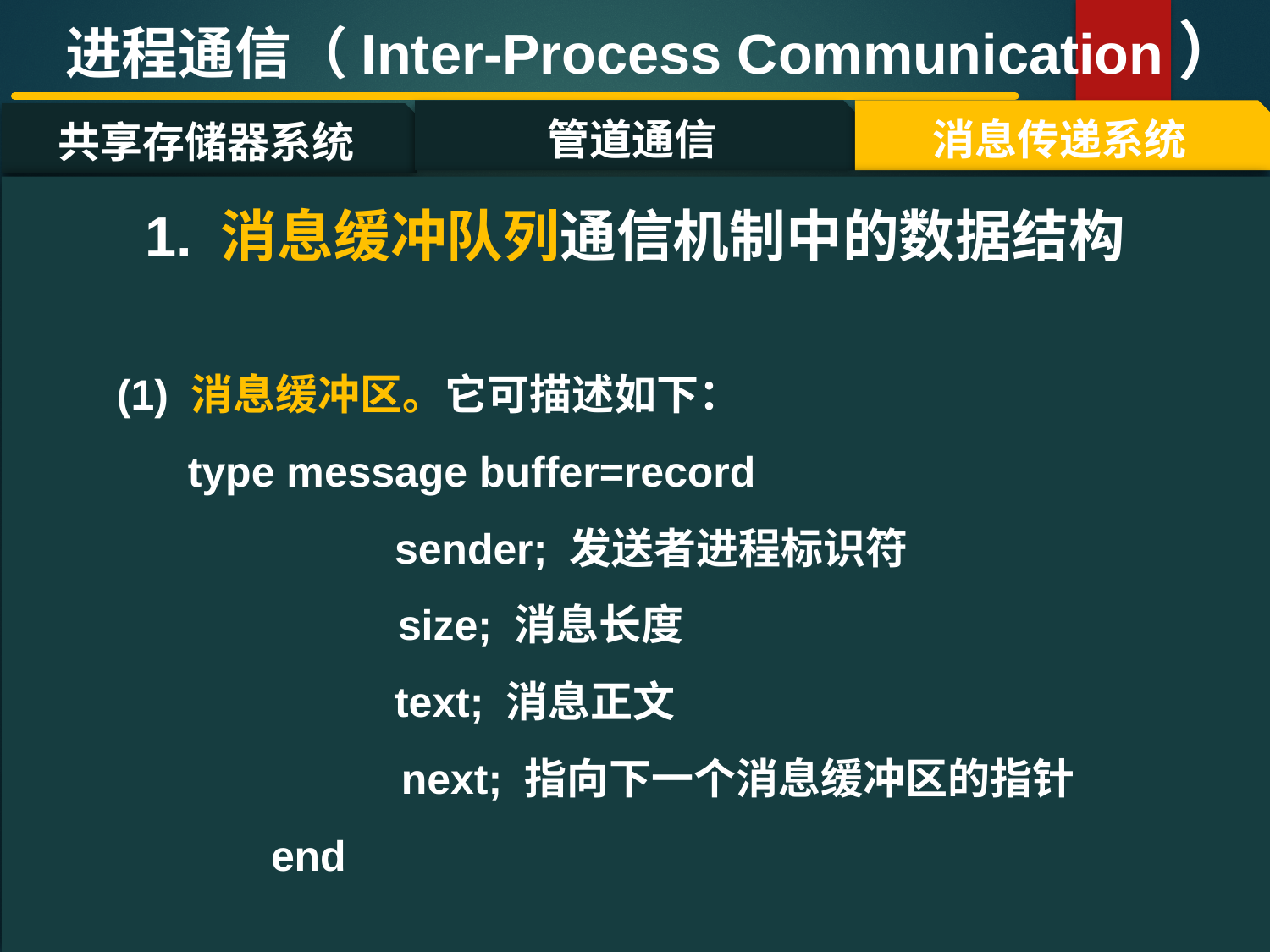

进程通信（Inter-Process Communication）
管道通信
消息传递系统
共享存储器系统
#
1. 消息缓冲队列通信机制中的数据结构
 (1) 消息缓冲区。它可描述如下：
       type message buffer=record
              	   sender; 发送者进程标识符
	              size; 消息长度
           	   text; 消息正文
                         next; 指向下一个消息缓冲区的指针
              end